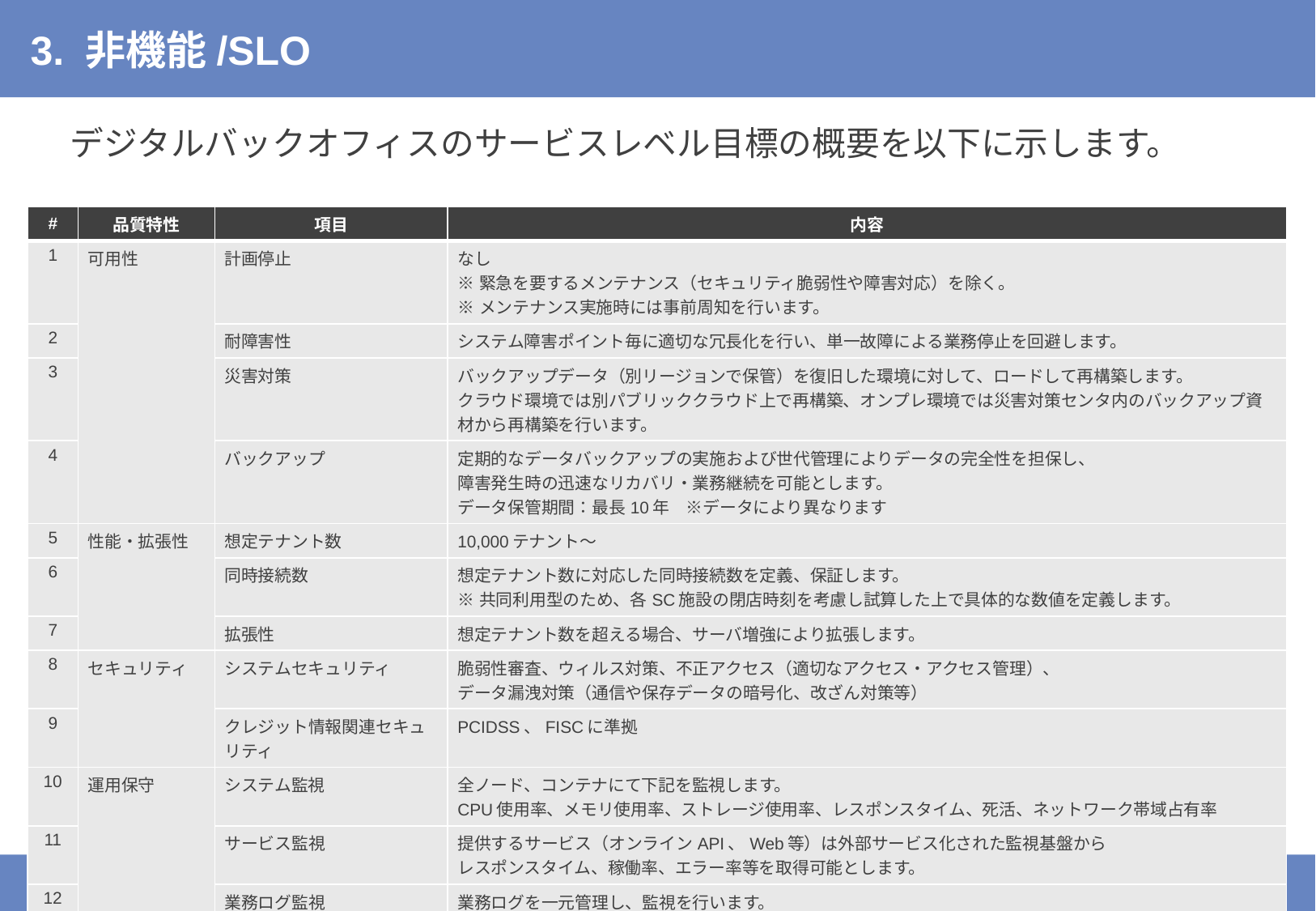

# 3. 非機能/SLO
デジタルバックオフィスのサービスレベル目標の概要を以下に示します。
| # | 品質特性 | 項目 | 内容 |
| --- | --- | --- | --- |
| 1 | 可用性 | 計画停止 | なし ※緊急を要するメンテナンス（セキュリティ脆弱性や障害対応）を除く。 ※メンテナンス実施時には事前周知を行います。 |
| 2 |  | 耐障害性 | システム障害ポイント毎に適切な冗長化を行い、単一故障による業務停止を回避します。 |
| 3 |  | 災害対策 | バックアップデータ（別リージョンで保管）を復旧した環境に対して、ロードして再構築します。 クラウド環境では別パブリッククラウド上で再構築、オンプレ環境では災害対策センタ内のバックアップ資材から再構築を行います。 |
| 4 |  | バックアップ | 定期的なデータバックアップの実施および世代管理によりデータの完全性を担保し、 障害発生時の迅速なリカバリ・業務継続を可能とします。 データ保管期間：最長10年　※データにより異なります |
| 5 | 性能・拡張性 | 想定テナント数 | 10,000テナント～ |
| 6 |  | 同時接続数 | 想定テナント数に対応した同時接続数を定義、保証します。 ※共同利用型のため、各SC施設の閉店時刻を考慮し試算した上で具体的な数値を定義します。 |
| 7 |  | 拡張性 | 想定テナント数を超える場合、サーバ増強により拡張します。 |
| 8 | セキュリティ | システムセキュリティ | 脆弱性審査、ウィルス対策、不正アクセス（適切なアクセス・アクセス管理）、 データ漏洩対策（通信や保存データの暗号化、改ざん対策等） |
| 9 |  | クレジット情報関連セキュリティ | PCIDSS、FISCに準拠 |
| 10 | 運用保守 | システム監視 | 全ノード、コンテナにて下記を監視します。 CPU使用率、メモリ使用率、ストレージ使用率、レスポンスタイム、死活、ネットワーク帯域占有率 |
| 11 |  | サービス監視 | 提供するサービス（オンラインAPI、Web等）は外部サービス化された監視基盤から レスポンスタイム、稼働率、エラー率等を取得可能とします。 |
| 12 |  | 業務ログ監視 | 業務ログを一元管理し、監視を行います。 |
| 13 |  | 障害問い合わせ | 受付時間：24時間365日 |